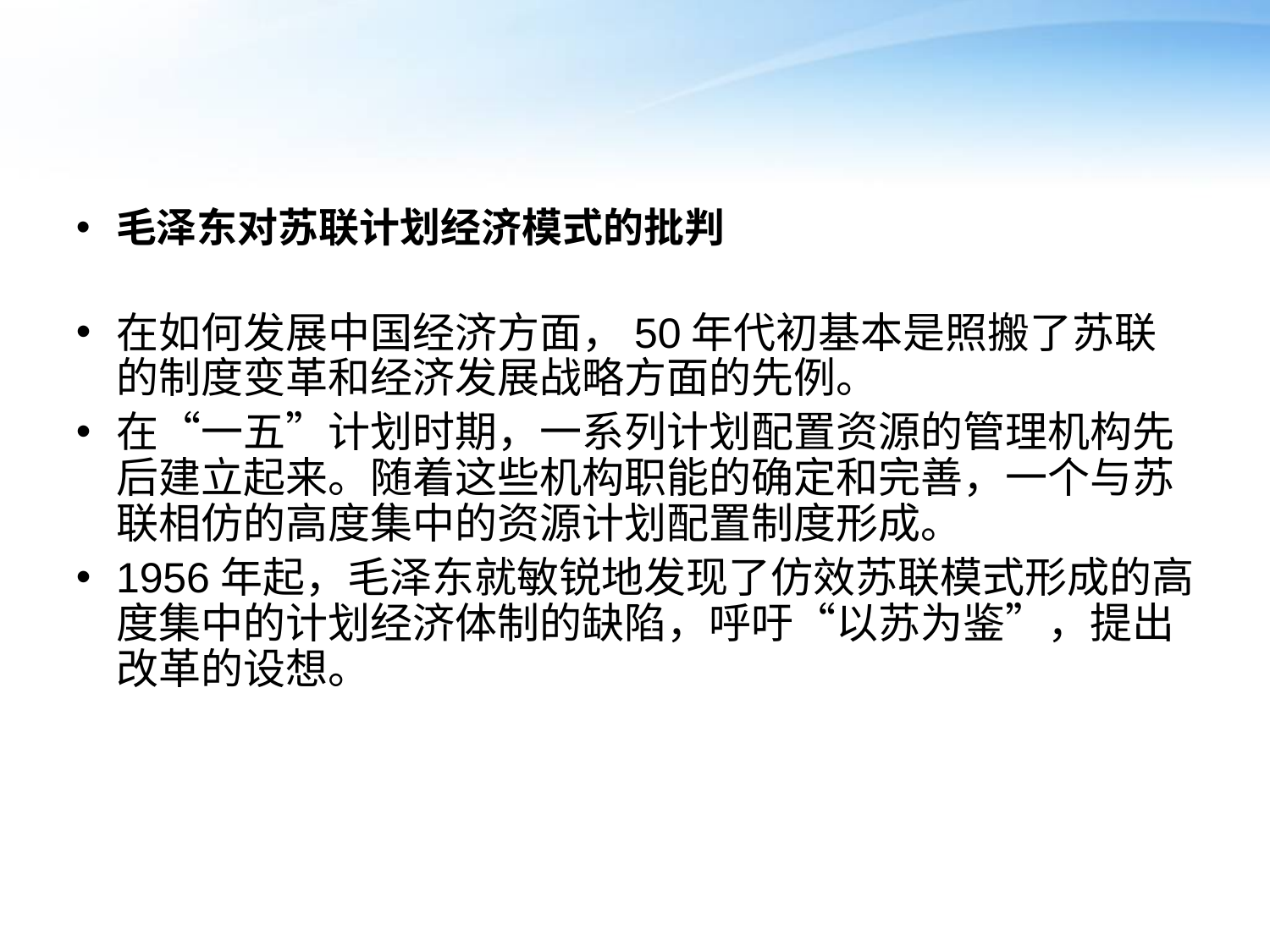

#
毛泽东对苏联计划经济模式的批判

在如何发展中国经济方面，50年代初基本是照搬了苏联的制度变革和经济发展战略方面的先例。
在“一五”计划时期，一系列计划配置资源的管理机构先后建立起来。随着这些机构职能的确定和完善，一个与苏联相仿的高度集中的资源计划配置制度形成。
1956年起，毛泽东就敏锐地发现了仿效苏联模式形成的高度集中的计划经济体制的缺陷，呼吁“以苏为鉴”，提出改革的设想。